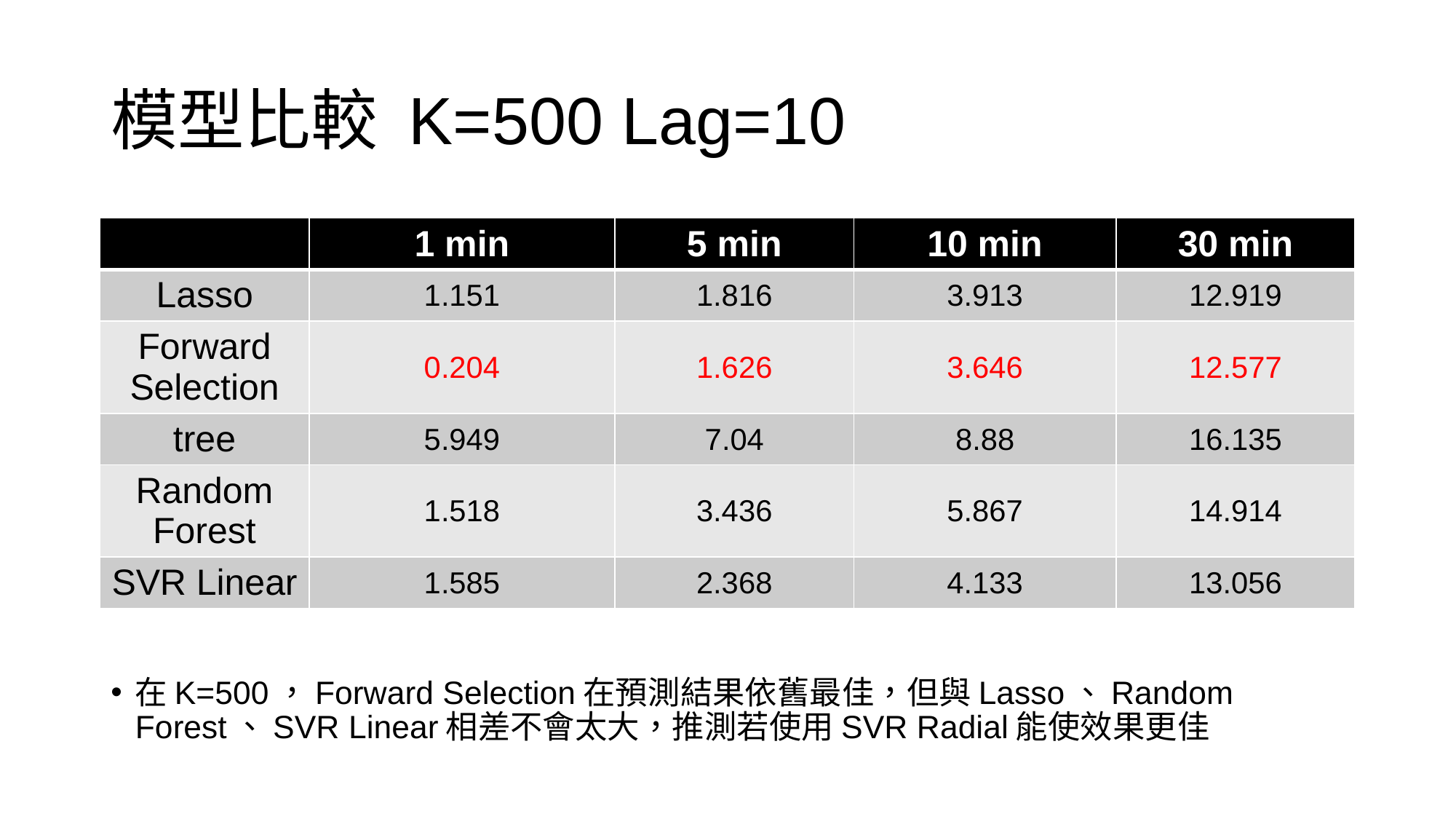

# 模型比較 K=500 Lag=10
|  | 1 min | 5 min | 10 min | 30 min |
| --- | --- | --- | --- | --- |
| Lasso | 1.151 | 1.816 | 3.913 | 12.919 |
| Forward Selection | 0.204 | 1.626 | 3.646 | 12.577 |
| tree | 5.949 | 7.04 | 8.88 | 16.135 |
| Random Forest | 1.518 | 3.436 | 5.867 | 14.914 |
| SVR Linear | 1.585 | 2.368 | 4.133 | 13.056 |
在K=500，Forward Selection在預測結果依舊最佳，但與Lasso、Random Forest、SVR Linear相差不會太大，推測若使用SVR Radial能使效果更佳